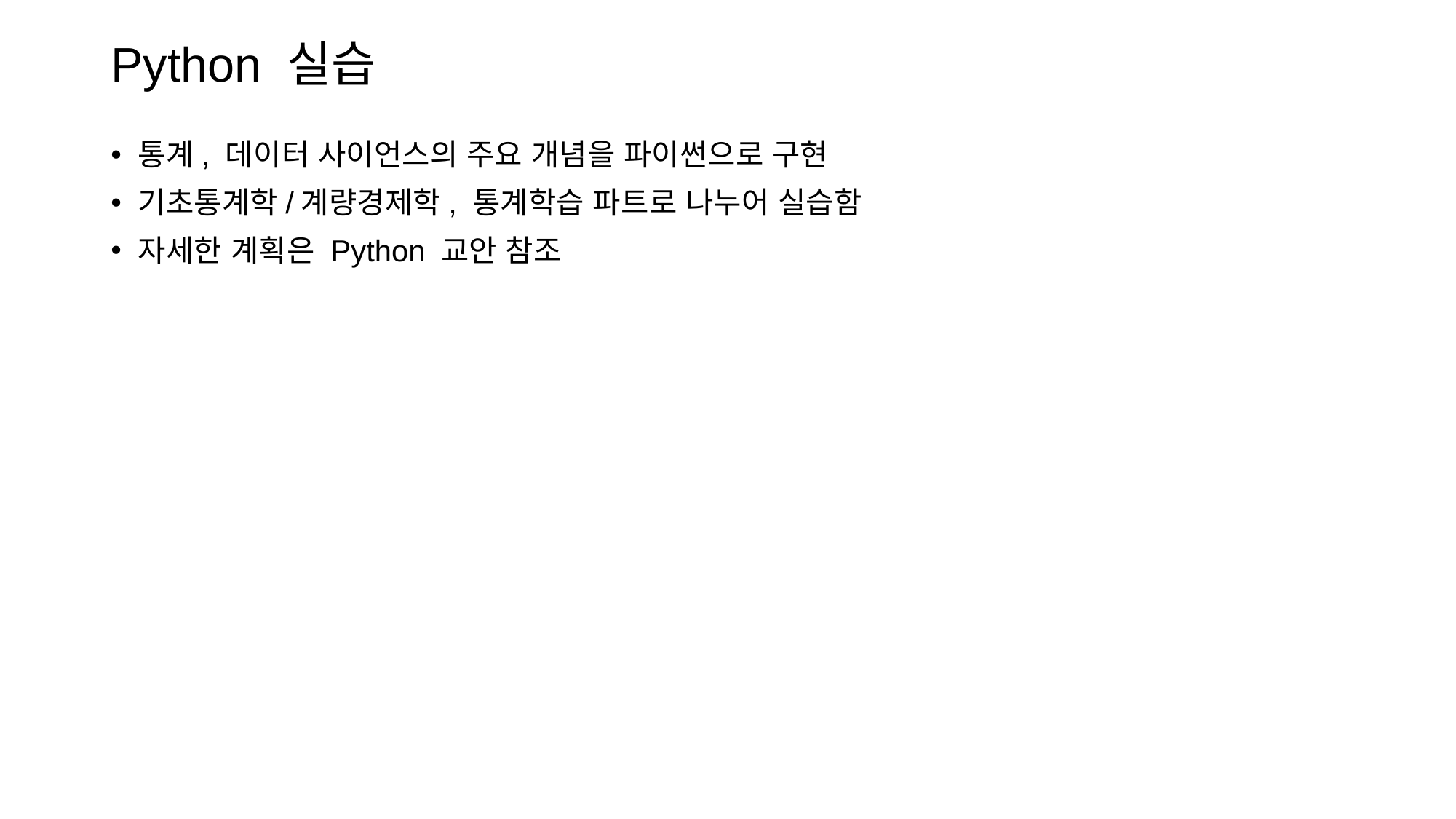

# Python 실습
통계, 데이터 사이언스의 주요 개념을 파이썬으로 구현
기초통계학/계량경제학, 통계학습 파트로 나누어 실습함
자세한 계획은 Python 교안 참조